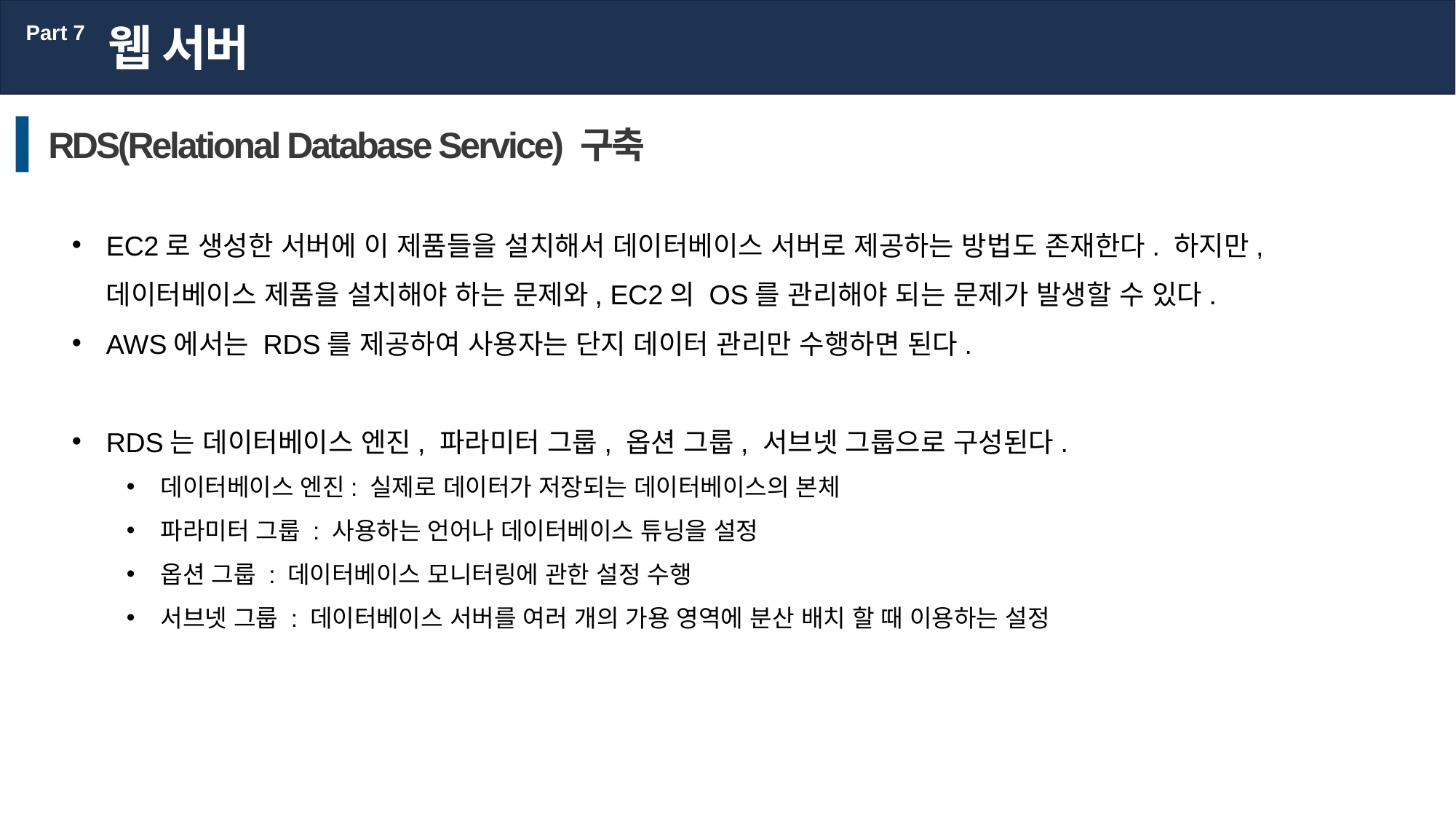

웹 서버
Part 7

RDS(Relational Database Service) 구축
EC2로 생성한 서버에 이 제품들을 설치해서 데이터베이스 서버로 제공하는 방법도 존재한다. 하지만, 데이터베이스 제품을 설치해야 하는 문제와, EC2의 OS를 관리해야 되는 문제가 발생할 수 있다.
AWS에서는 RDS를 제공하여 사용자는 단지 데이터 관리만 수행하면 된다.

RDS는 데이터베이스 엔진, 파라미터 그룹, 옵션 그룹, 서브넷 그룹으로 구성된다.
데이터베이스 엔진: 실제로 데이터가 저장되는 데이터베이스의 본체
파라미터 그룹 : 사용하는 언어나 데이터베이스 튜닝을 설정
옵션 그룹 : 데이터베이스 모니터링에 관한 설정 수행
서브넷 그룹 : 데이터베이스 서버를 여러 개의 가용 영역에 분산 배치 할 때 이용하는 설정